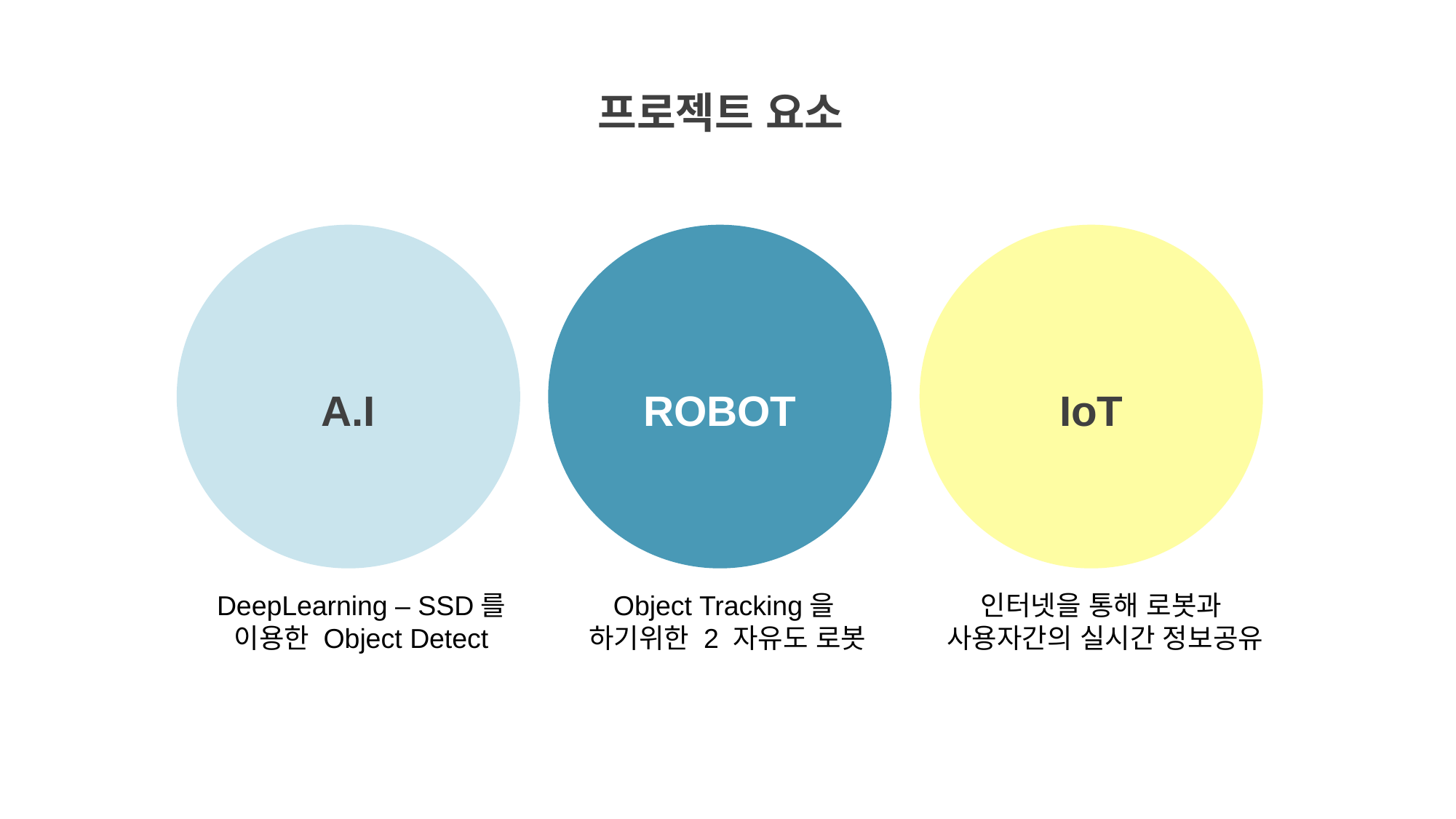

프로젝트 요소
A.I
IoT
ROBOT
DeepLearning – SSD를
이용한 Object Detect
Object Tracking을
하기위한 2 자유도 로봇
인터넷을 통해 로봇과
사용자간의 실시간 정보공유